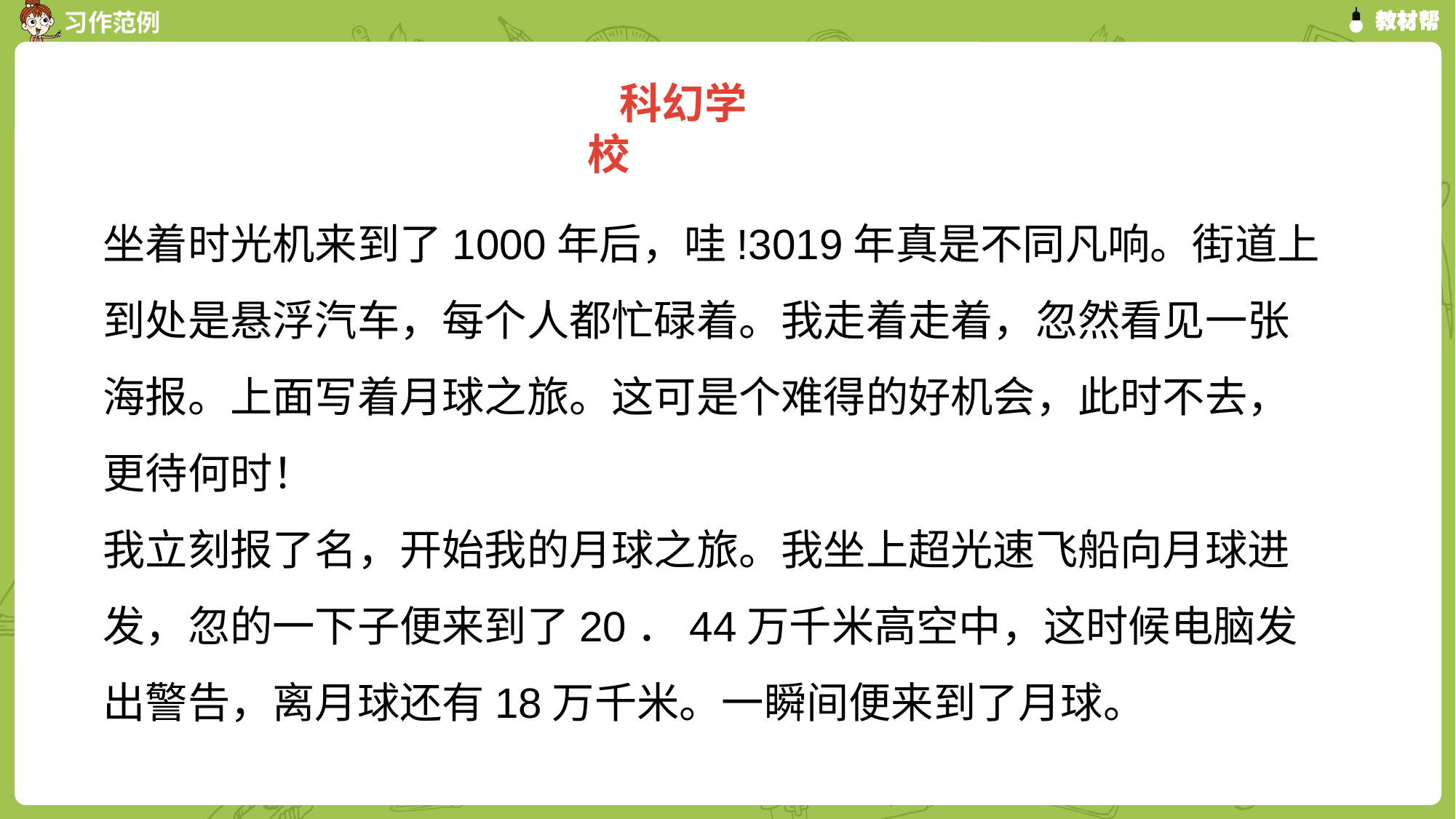

科幻学校
坐着时光机来到了1000年后，哇!3019年真是不同凡响。街道上到处是悬浮汽车，每个人都忙碌着。我走着走着，忽然看见一张海报。上面写着月球之旅。这可是个难得的好机会，此时不去，更待何时！
我立刻报了名，开始我的月球之旅。我坐上超光速飞船向月球进发，忽的一下子便来到了20．44万千米高空中，这时候电脑发出警告，离月球还有18万千米。一瞬间便来到了月球。